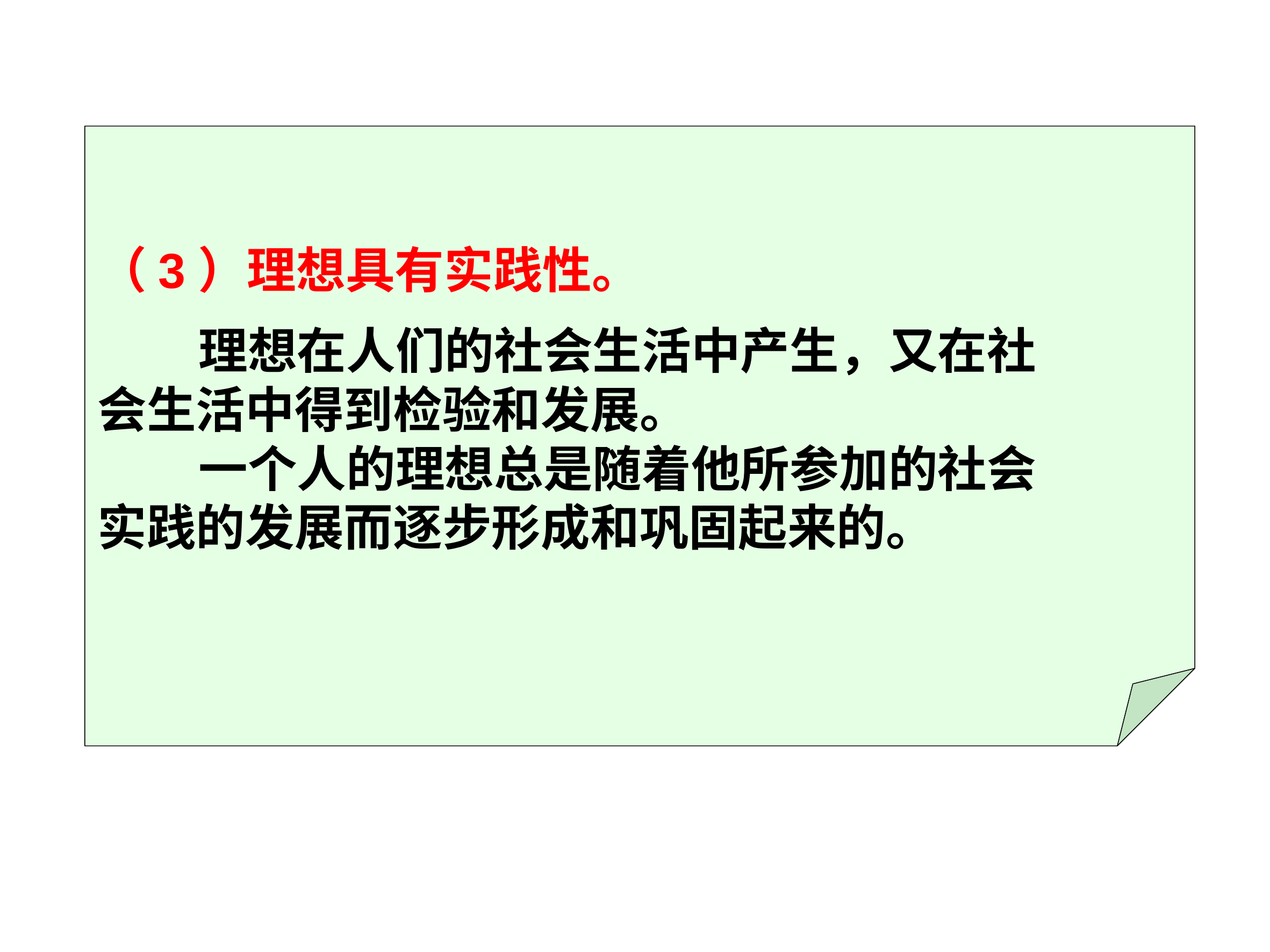

（3）理想具有实践性。

        理想在人们的社会生活中产生，又在社
会生活中得到检验和发展。
        一个人的理想总是随着他所参加的社会
实践的发展而逐步形成和巩固起来的。